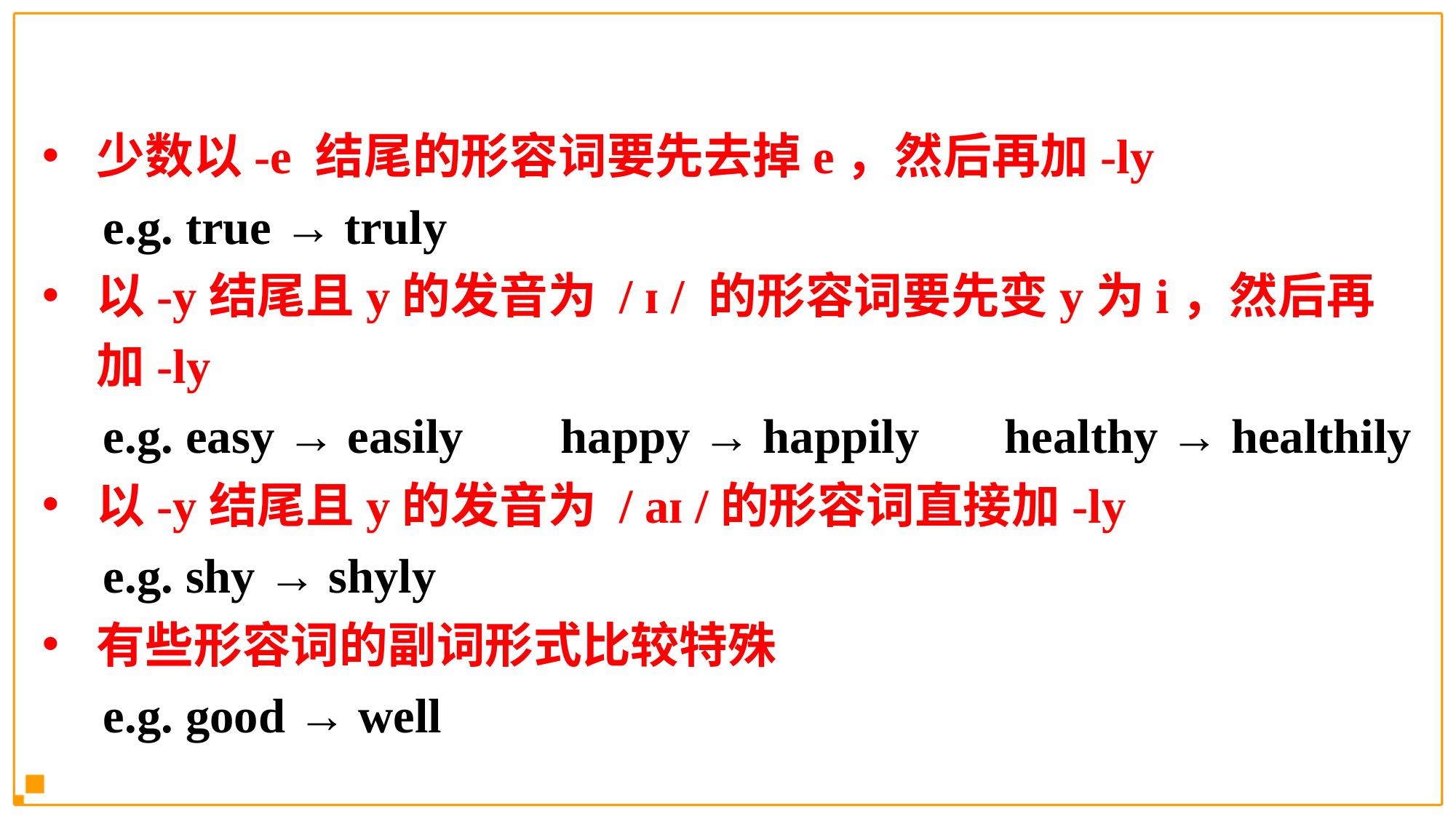

少数以-e 结尾的形容词要先去掉e，然后再加-ly
     e.g. true → truly
以-y结尾且y的发音为 / ɪ / 的形容词要先变y为i，然后再加-ly
     e.g. easy → easily        happy → happily       healthy → healthily
以-y结尾且y的发音为 / aɪ /的形容词直接加-ly
     e.g. shy → shyly
有些形容词的副词形式比较特殊
     e.g. good → well